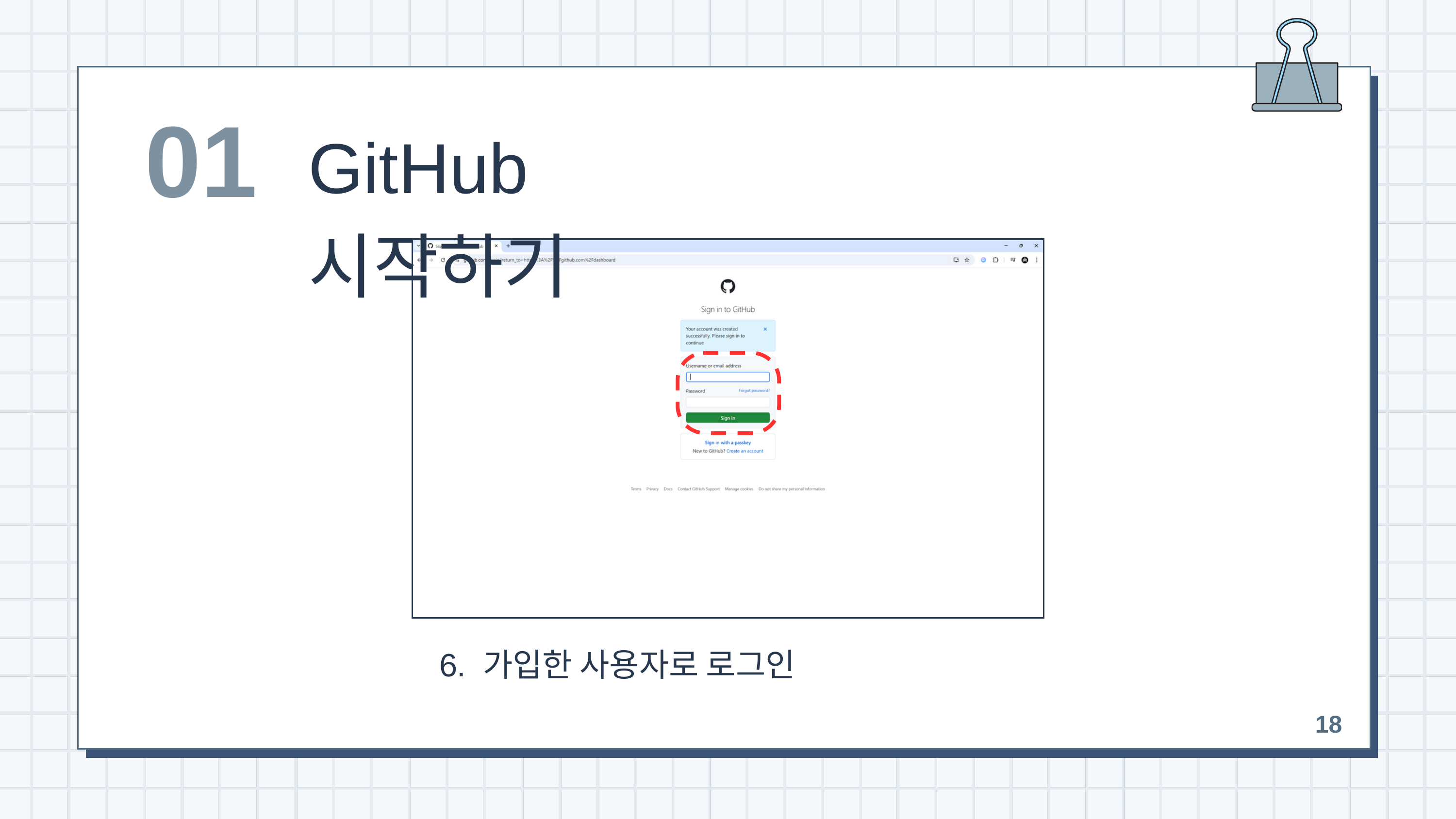

01
GitHub 시작하기

   6. 가입한 사용자로 로그인
18